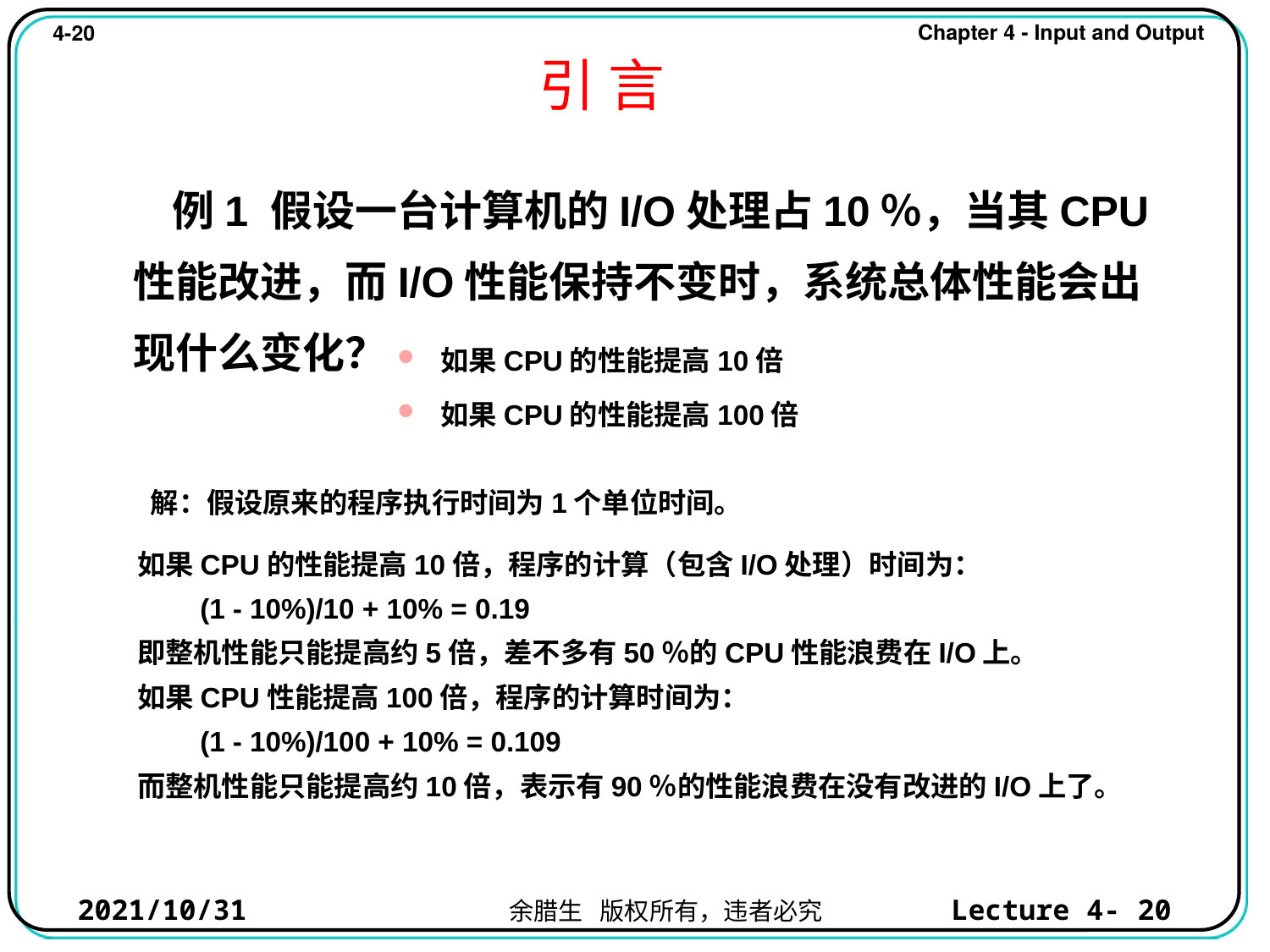

引 言
   例1 假设一台计算机的I/O处理占10％，当其CPU性能改进，而I/O性能保持不变时，系统总体性能会出现什么变化？

 如果CPU的性能提高10倍
 如果CPU的性能提高100倍
 解：假设原来的程序执行时间为1个单位时间。
如果CPU的性能提高10倍，程序的计算（包含I/O处理）时间为：
        (1 - 10%)/10 + 10% = 0.19
即整机性能只能提高约5倍，差不多有50％的CPU性能浪费在I/O上。
如果CPU性能提高100倍，程序的计算时间为：
        (1 - 10%)/100 + 10% = 0.109
而整机性能只能提高约10倍，表示有90％的性能浪费在没有改进的I/O上了。

2021/10/31
Lecture 4- 20